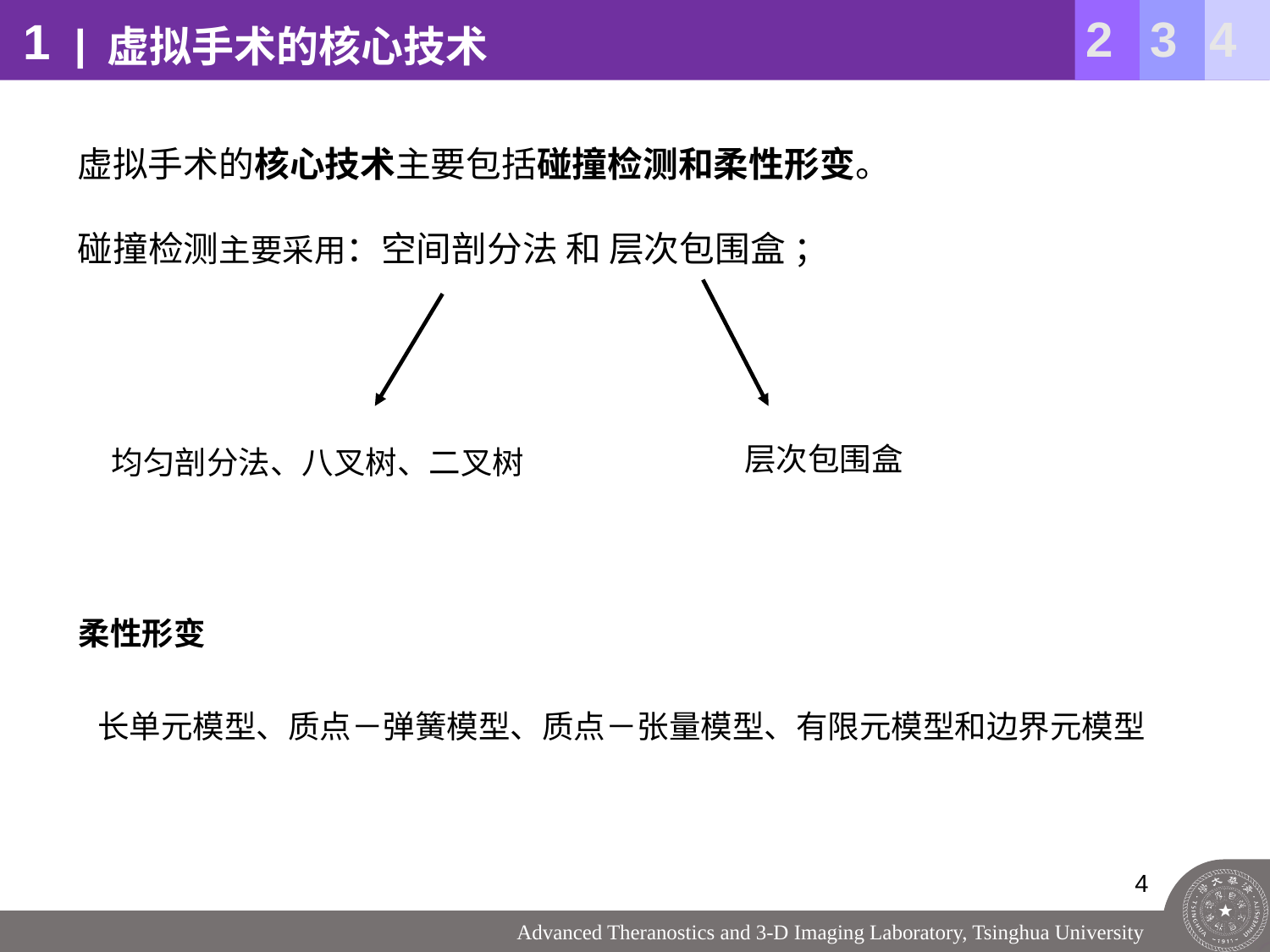

虚拟手术的核心技术
虚拟手术的核心技术主要包括碰撞检测和柔性形变。

碰撞检测主要采用：空间剖分法 和 层次包围盒 ；

层次包围盒
均匀剖分法、八叉树、二叉树
柔性形变
长单元模型、质点－弹簧模型、质点－张量模型、有限元模型和边界元模型
4